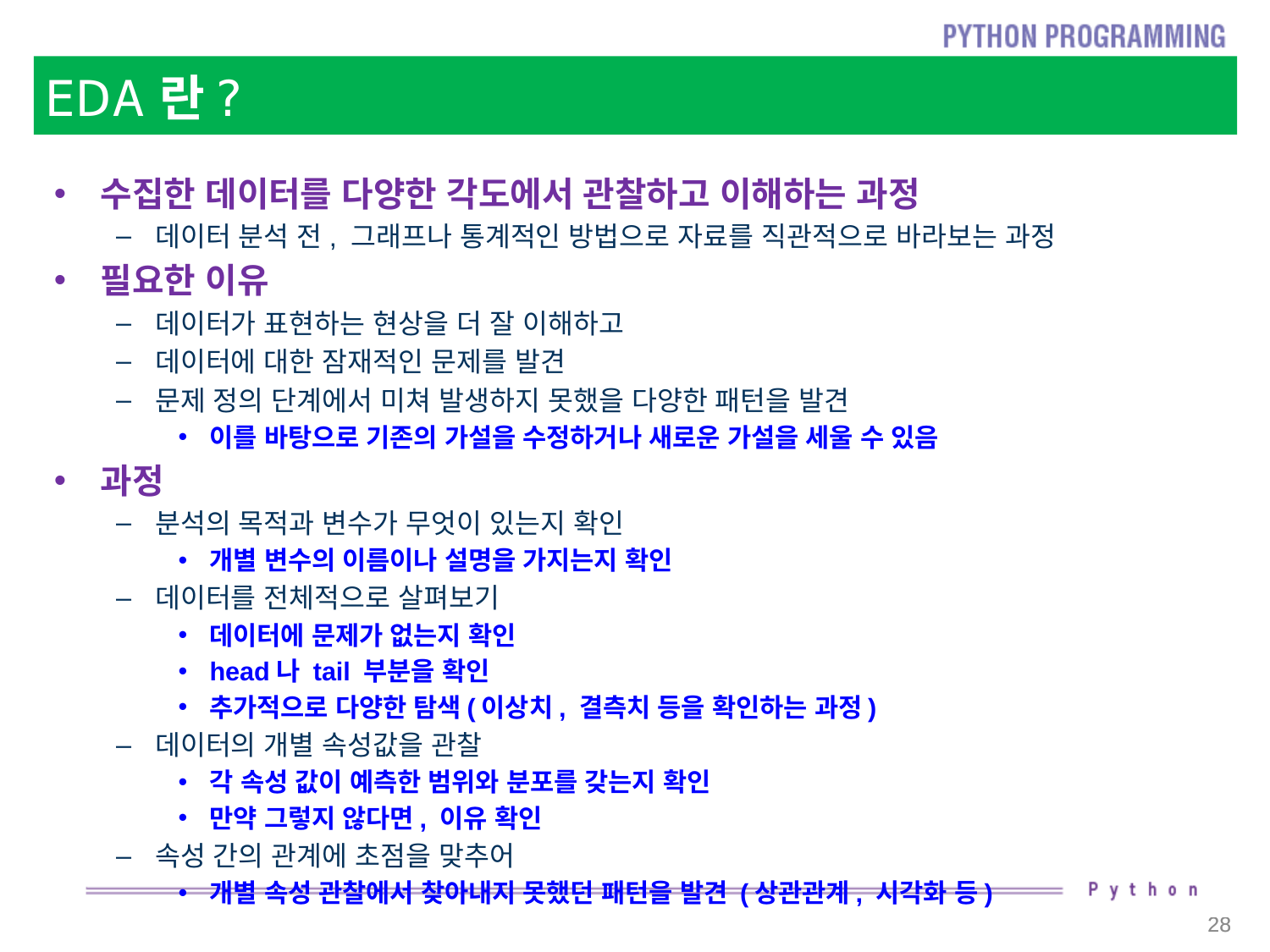

# EDA란?
수집한 데이터를 다양한 각도에서 관찰하고 이해하는 과정
데이터 분석 전, 그래프나 통계적인 방법으로 자료를 직관적으로 바라보는 과정
필요한 이유
데이터가 표현하는 현상을 더 잘 이해하고
데이터에 대한 잠재적인 문제를 발견
문제 정의 단계에서 미쳐 발생하지 못했을 다양한 패턴을 발견
이를 바탕으로 기존의 가설을 수정하거나 새로운 가설을 세울 수 있음
과정
분석의 목적과 변수가 무엇이 있는지 확인
개별 변수의 이름이나 설명을 가지는지 확인
데이터를 전체적으로 살펴보기
데이터에 문제가 없는지 확인
head나 tail 부분을 확인
추가적으로 다양한 탐색(이상치, 결측치 등을 확인하는 과정)
데이터의 개별 속성값을 관찰
각 속성 값이 예측한 범위와 분포를 갖는지 확인
만약 그렇지 않다면, 이유 확인
속성 간의 관계에 초점을 맞추어
개별 속성 관찰에서 찾아내지 못했던 패턴을 발견 (상관관계, 시각화 등)
28